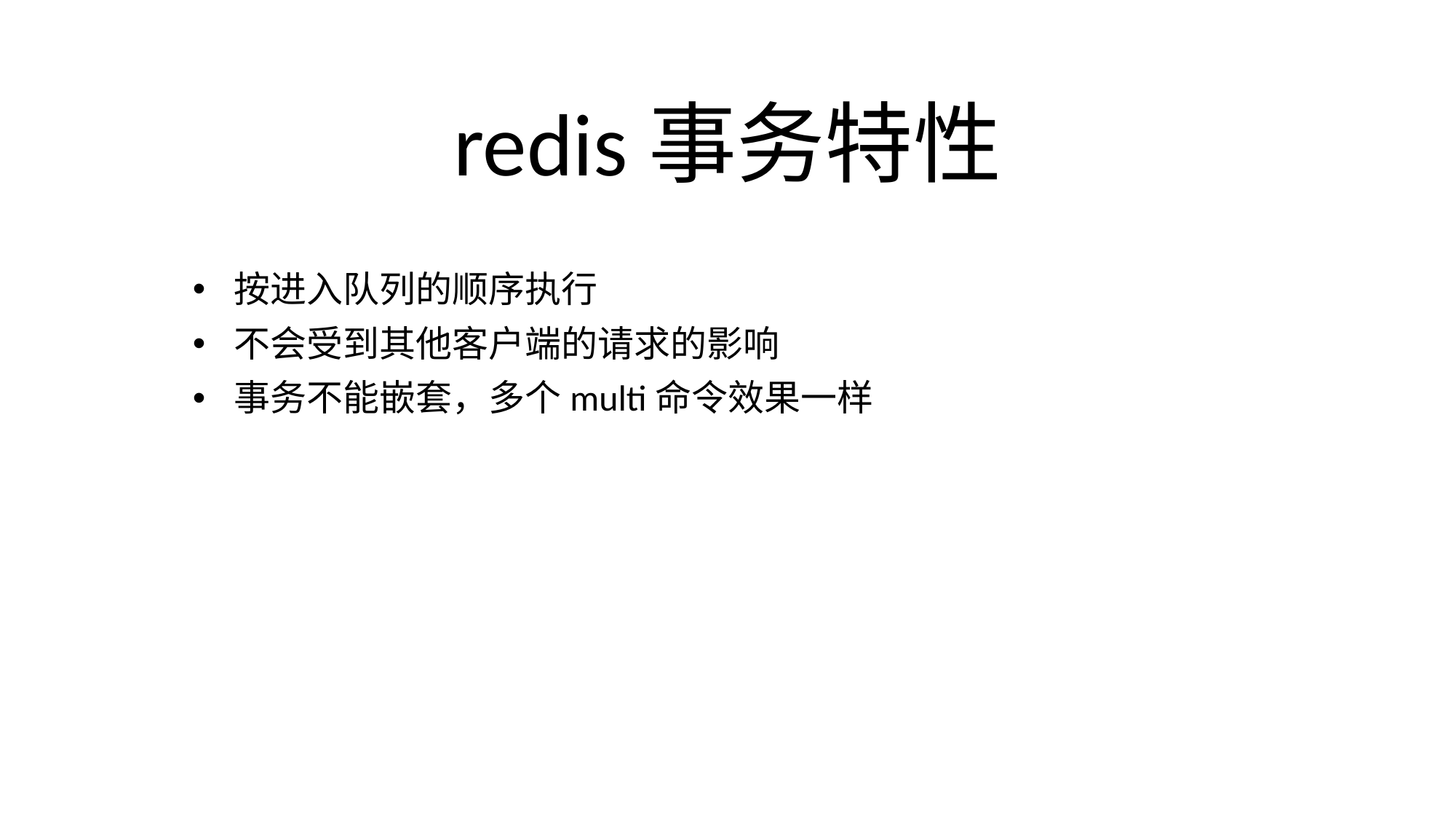

# redis事务特性
按进入队列的顺序执行
不会受到其他客户端的请求的影响
事务不能嵌套，多个multi命令效果一样